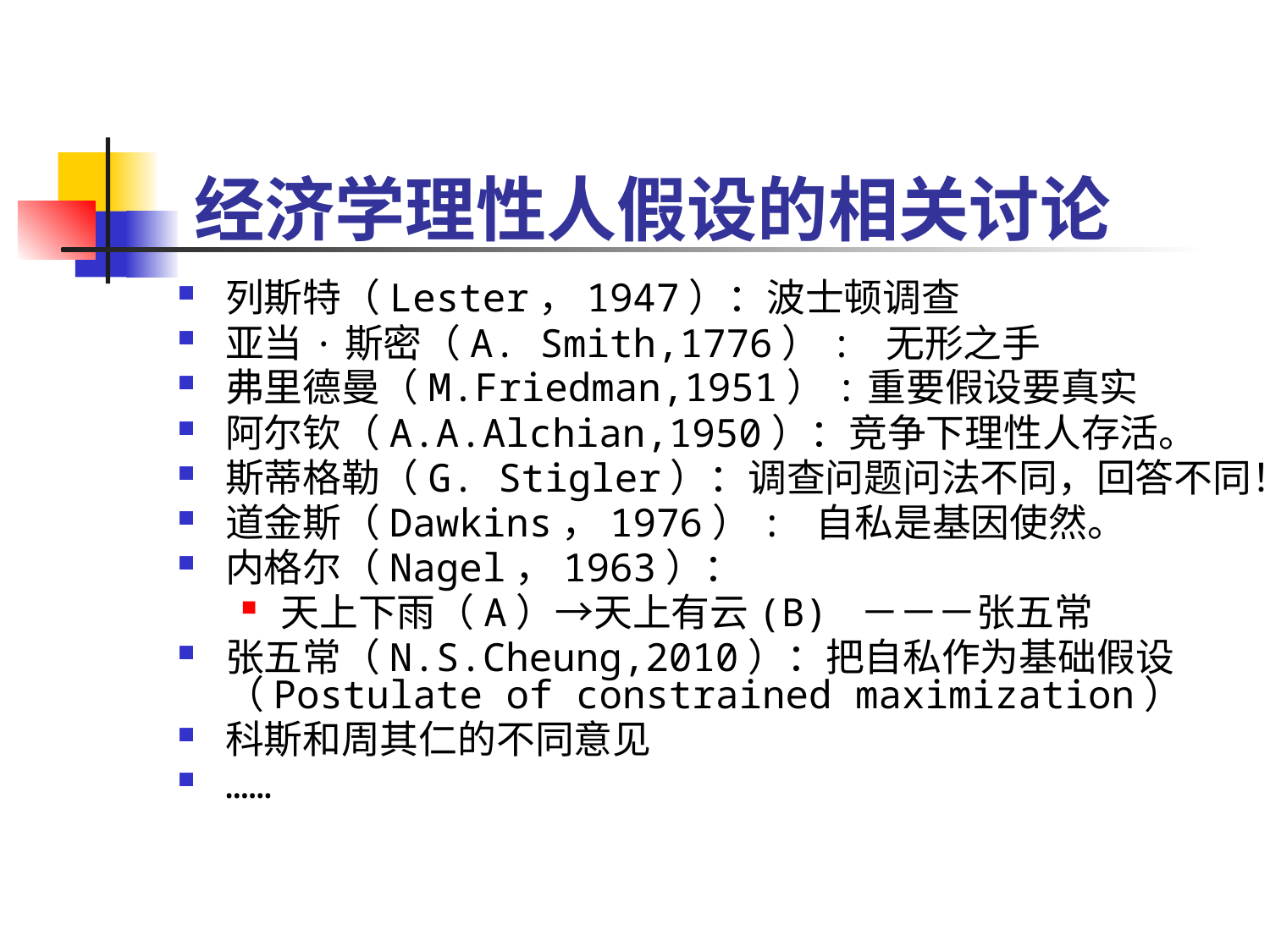

# 经济学理性人假设的相关讨论
列斯特（Lester，1947）：波士顿调查
亚当·斯密（A. Smith,1776）: 无形之手
弗里德曼（M.Friedman,1951）:重要假设要真实
阿尔钦（A.A.Alchian,1950）：竞争下理性人存活。
斯蒂格勒（G. Stigler）：调查问题问法不同，回答不同！
道金斯（Dawkins，1976）: 自私是基因使然。
内格尔（Nagel，1963）：
天上下雨（A）→天上有云(B) －－－张五常
张五常（N.S.Cheung,2010）：把自私作为基础假设（Postulate of constrained maximization）
科斯和周其仁的不同意见
……